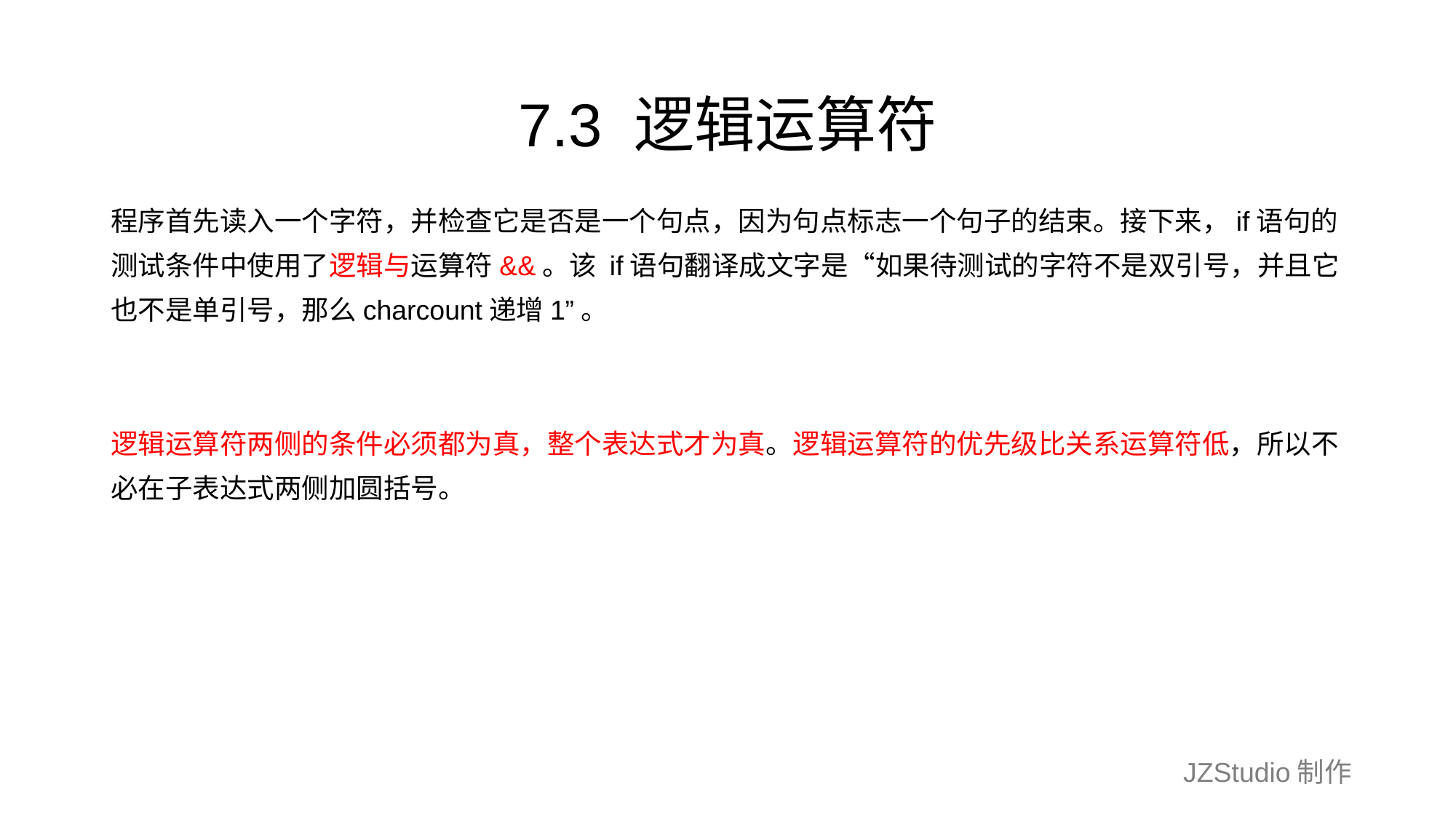

# 7.3 逻辑运算符
程序首先读入一个字符，并检查它是否是一个句点，因为句点标志一个句子的结束。接下来，if语句的
测试条件中使用了逻辑与运算符&&。该 if语句翻译成文字是“如果待测试的字符不是双引号，并且它
也不是单引号，那么charcount递增1”。

逻辑运算符两侧的条件必须都为真，整个表达式才为真。逻辑运算符的优先级比关系运算符低，所以不
必在子表达式两侧加圆括号。